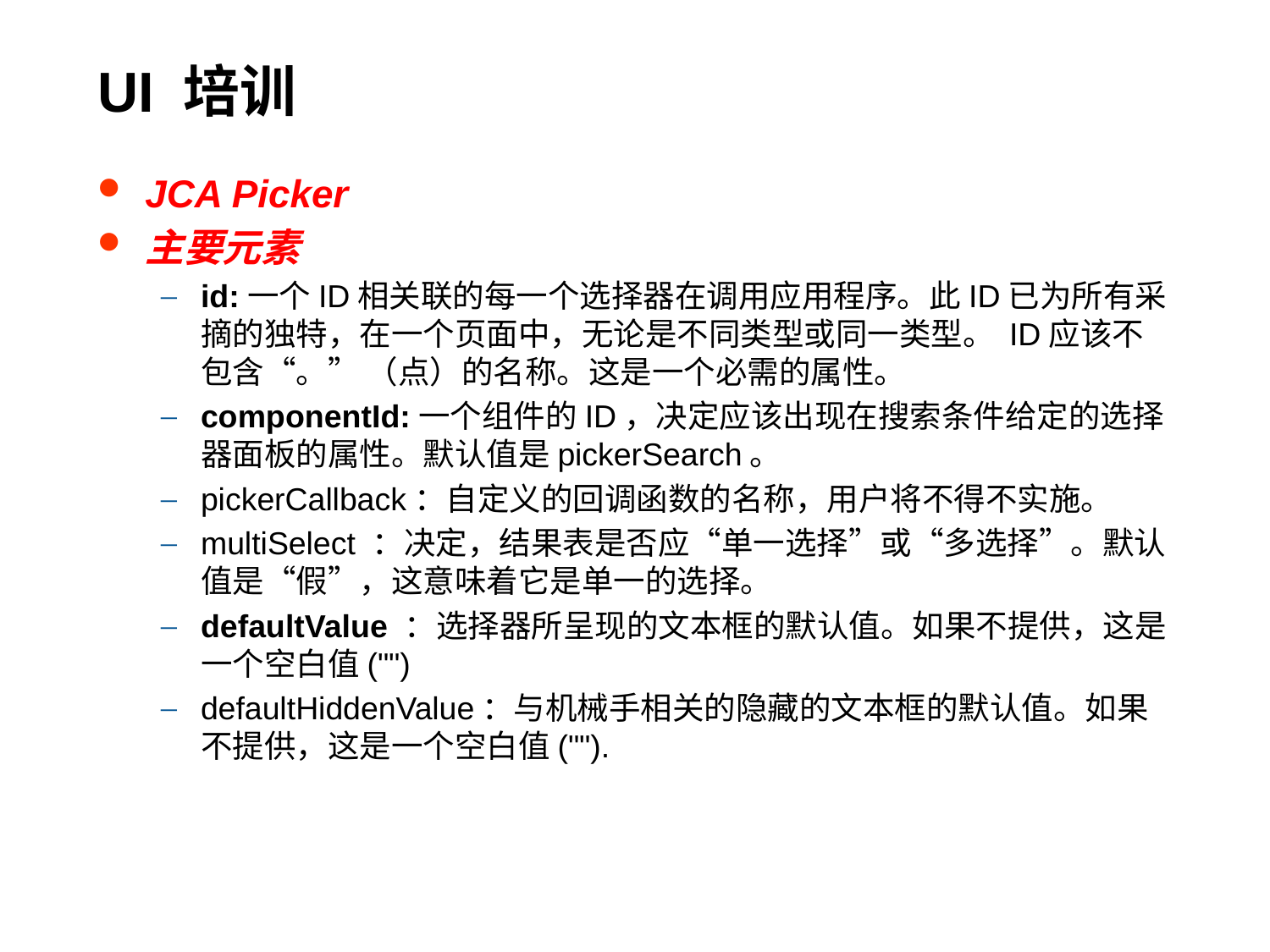

# UI 培训

JCA Picker
主要元素
id:一个ID相关联的每一个选择器在调用应用程序。此ID已为所有采摘的独特，在一个页面中，无论是不同类型或同一类型。 ID应该不包含“。” （点）的名称。这是一个必需的属性。
componentId:一个组件的ID，决定应该出现在搜索条件给定的选择器面板的属性。默认值是pickerSearch。
pickerCallback：自定义的回调函数的名称，用户将不得不实施。
multiSelect ：决定，结果表是否应“单一选择”或“多选择”。默认值是“假”，这意味着它是单一的选择。
defaultValue ：选择器所呈现的文本框的默认值。如果不提供，这是一个空白值("")
defaultHiddenValue：与机械手相关的隐藏的文本框的默认值。如果不提供，这是一个空白值("").